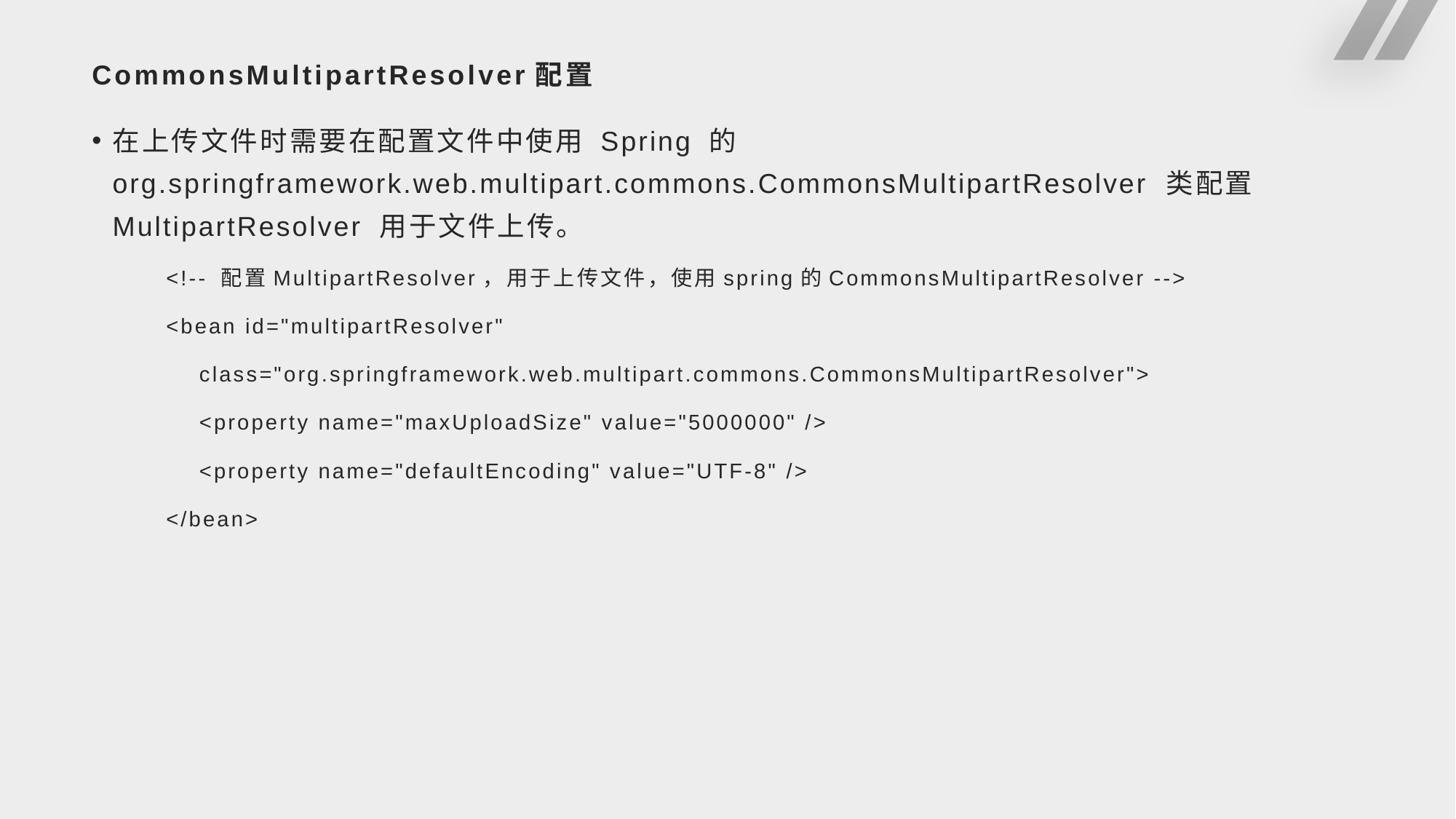

# CommonsMultipartResolver配置
在上传文件时需要在配置文件中使用 Spring 的 org.springframework.web.multipart.commons.CommonsMultipartResolver 类配置 MultipartResolver 用于文件上传。
    <!-- 配置MultipartResolver，用于上传文件，使用spring的CommonsMultipartResolver -->
    <bean id="multipartResolver"
        class="org.springframework.web.multipart.commons.CommonsMultipartResolver">
        <property name="maxUploadSize" value="5000000" />
        <property name="defaultEncoding" value="UTF-8" />
    </bean>